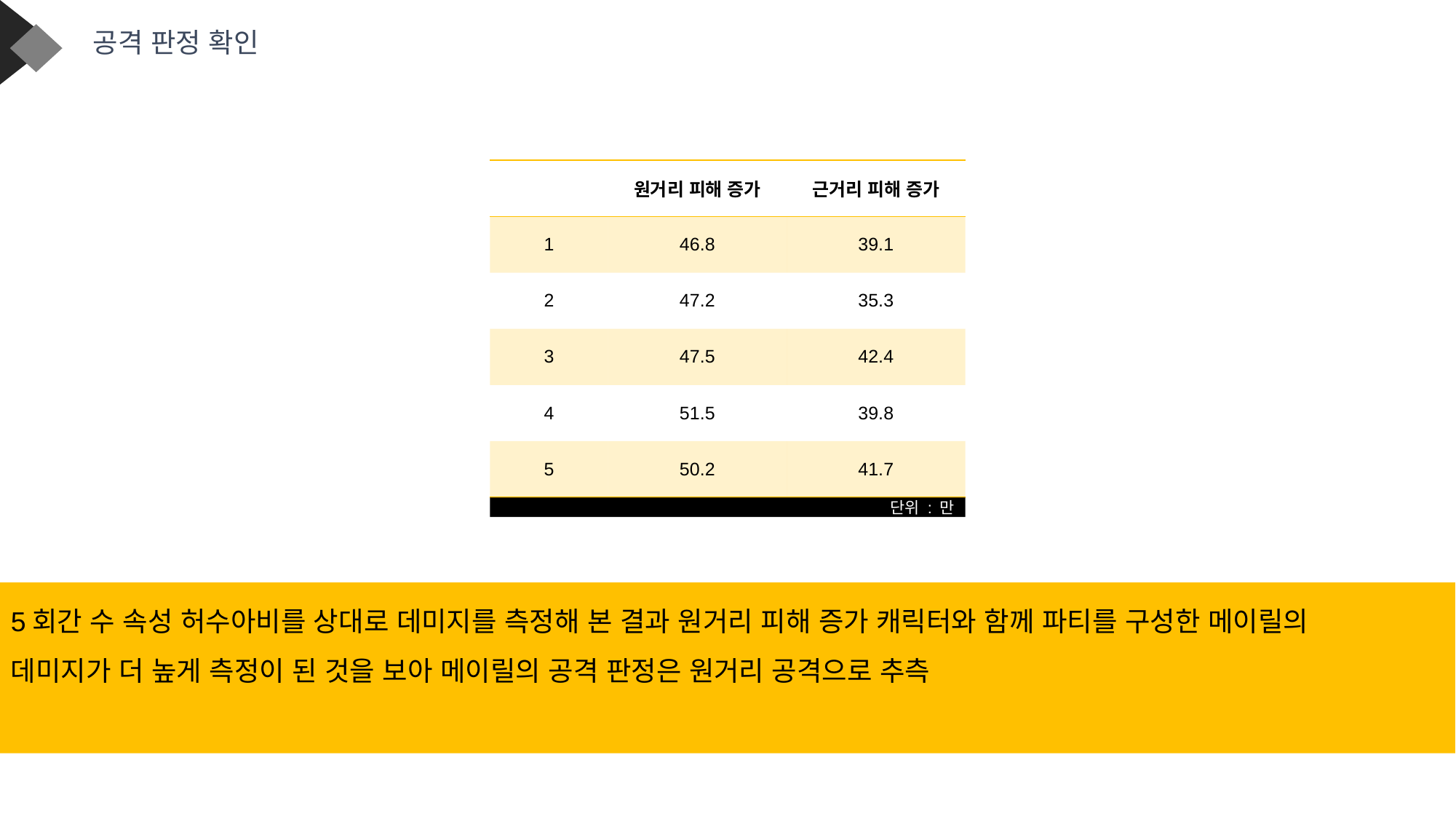

공격 판정 확인
|  | 원거리 피해 증가 | 근거리 피해 증가 |
| --- | --- | --- |
| 1 | 46.8 | 39.1 |
| 2 | 47.2 | 35.3 |
| 3 | 47.5 | 42.4 |
| 4 | 51.5 | 39.8 |
| 5 | 50.2 | 41.7 |
단위 : 만
5회간 수 속성 허수아비를 상대로 데미지를 측정해 본 결과 원거리 피해 증가 캐릭터와 함께 파티를 구성한 메이릴의
데미지가 더 높게 측정이 된 것을 보아 메이릴의 공격 판정은 원거리 공격으로 추측

결론은 원거리 공격 판정